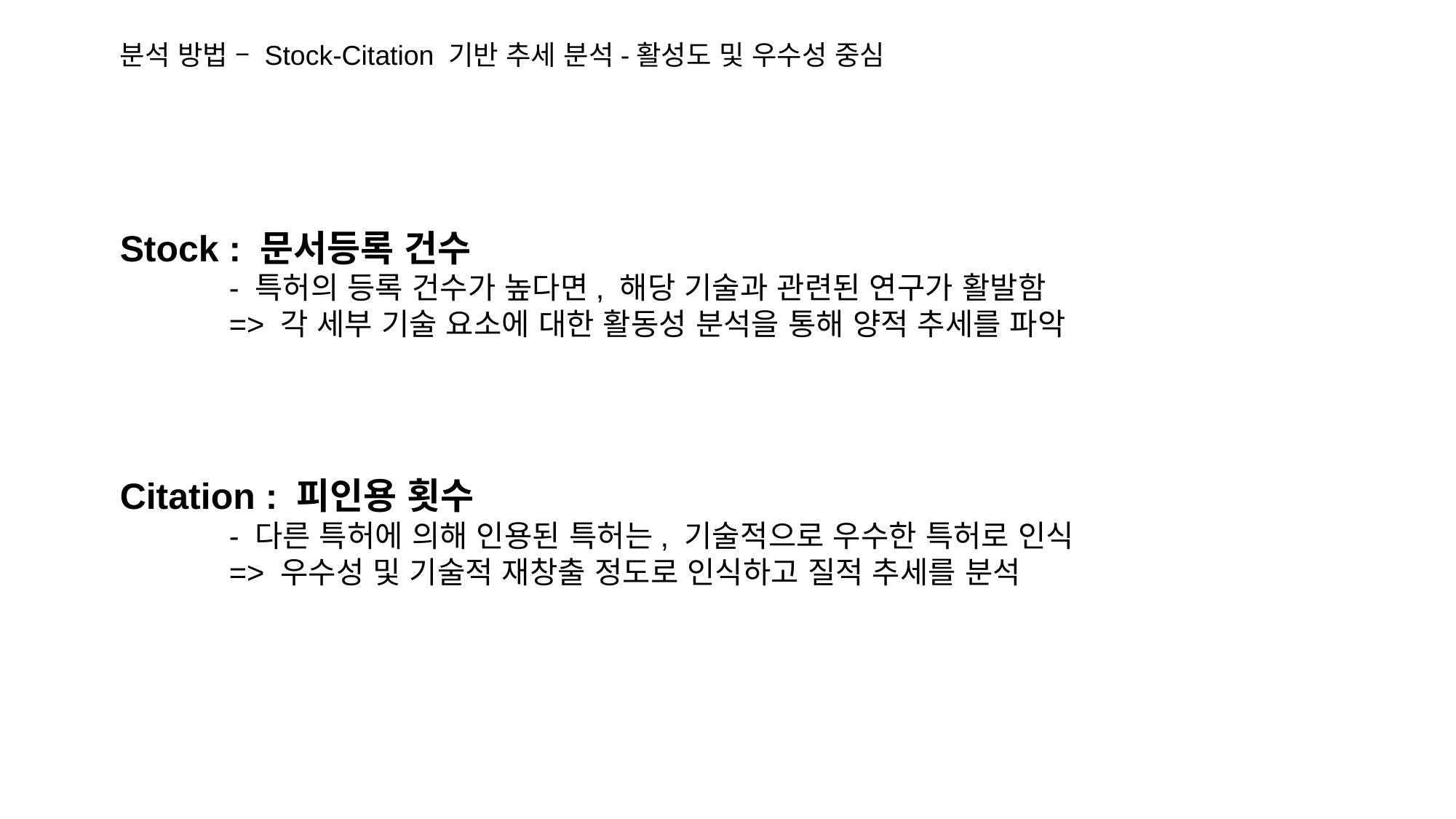

분석 방법 – Stock-Citation 기반 추세 분석-활성도 및 우수성 중심

	Stock : 문서등록 건수
		- 특허의 등록 건수가 높다면, 해당 기술과 관련된 연구가 활발함
		=> 각 세부 기술 요소에 대한 활동성 분석을 통해 양적 추세를 파악

	Citation : 피인용 횟수
		- 다른 특허에 의해 인용된 특허는, 기술적으로 우수한 특허로 인식
		=> 우수성 및 기술적 재창출 정도로 인식하고 질적 추세를 분석